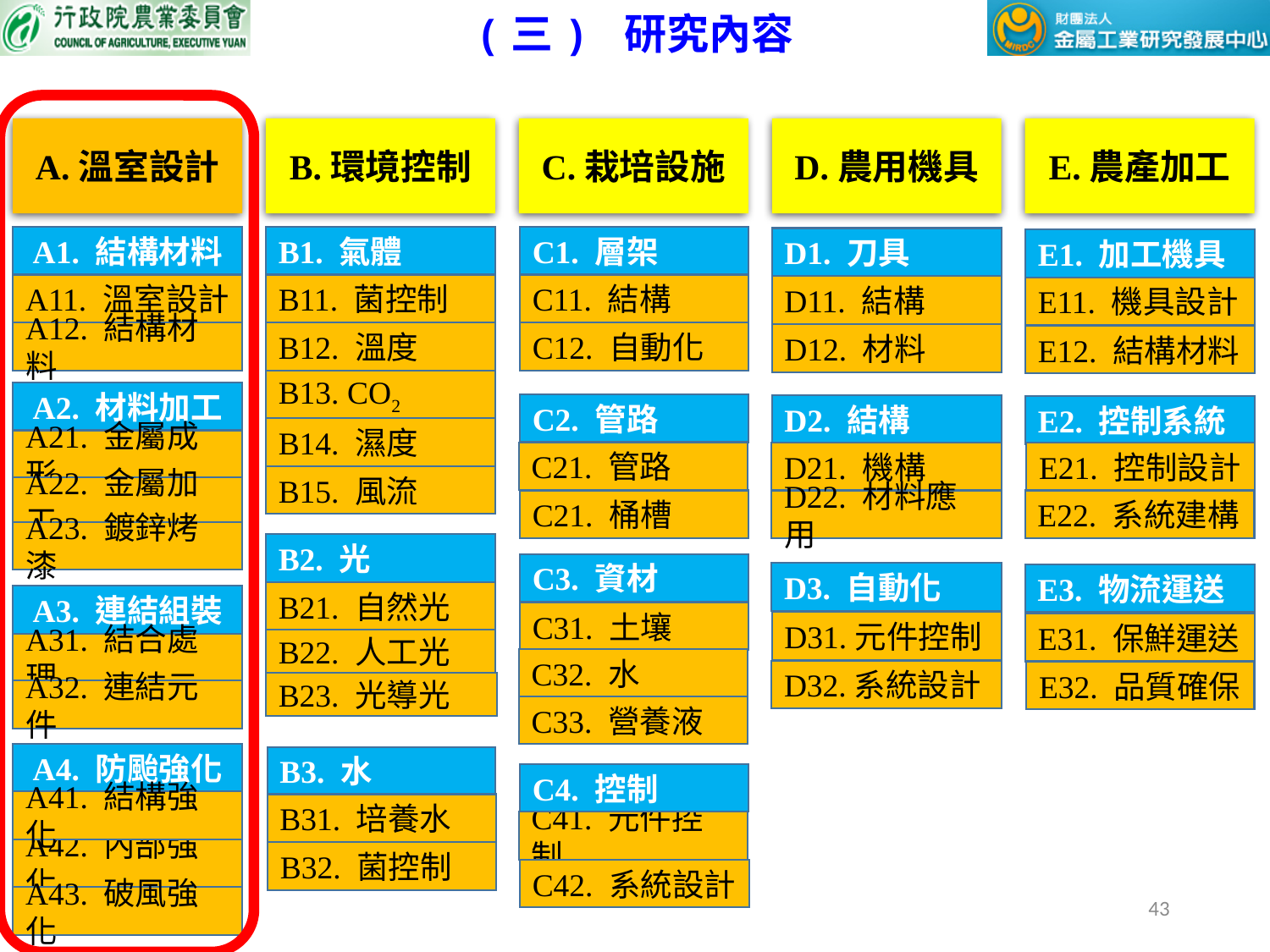

(三) 研究內容

A.溫室設計
B.環境控制
C.栽培設施
D.農用機具
E.農產加工
A1. 結構材料
B1. 氣體
C1. 層架
D1. 刀具
E1. 加工機具
A11. 溫室設計
B11. 菌控制
C11. 結構
D11. 結構
E11. 機具設計
A12. 結構材料
B12. 溫度
C12. 自動化
D12. 材料
E12. 結構材料
B13. CO2
A2. 材料加工
C2. 管路
D2. 結構
E2. 控制系統
B14. 濕度
A21. 金屬成形
C21. 管路
E21. 控制設計
D21. 機構
B15. 風流
A22. 金屬加工
C21. 桶槽
D22. 材料應用
E22. 系統建構
A23. 鍍鋅烤漆
B2. 光
C3. 資材
D3. 自動化
E3. 物流運送
B21. 自然光
A3. 連結組裝
C31. 土壤
D31.元件控制
E31. 保鮮運送
B22. 人工光
A31. 結合處理
C32. 水
D32.系統設計
E32. 品質確保
B23. 光導光
A32. 連結元件
C33. 營養液
A4. 防颱強化
B3. 水
C4. 控制
A41. 結構強化
B31. 培養水
C41. 元件控制
A42. 內部強化
B32. 菌控制
C42. 系統設計
43
A43. 破風強化